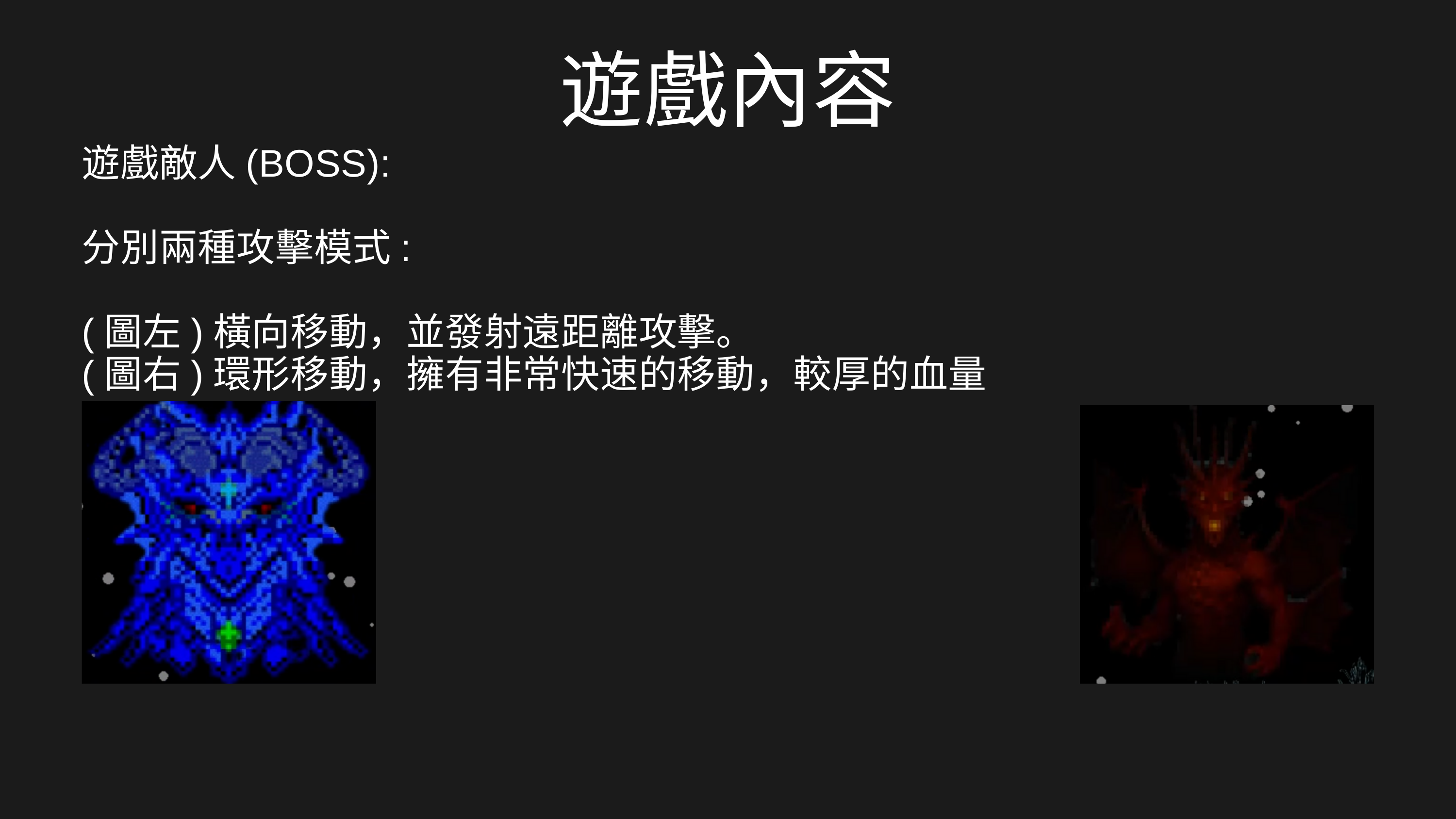

遊戲內容
遊戲敵人(BOSS):

分別兩種攻擊模式:

(圖左)橫向移動，並發射遠距離攻擊。
(圖右)環形移動，擁有非常快速的移動，較厚的血量